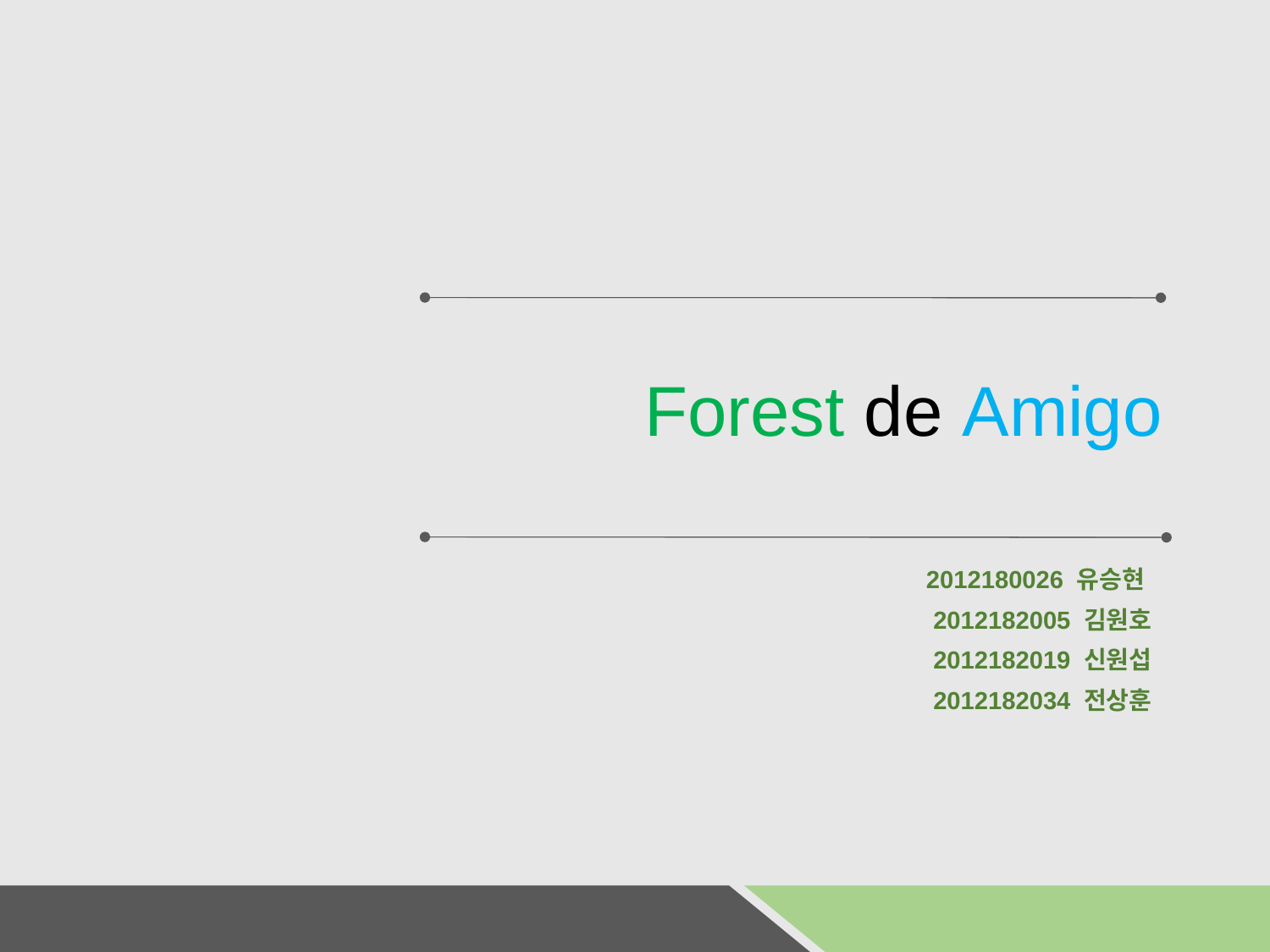

# Forest de Amigo

2012180026 유승현
2012182005 김원호
2012182019 신원섭
2012182034 전상훈